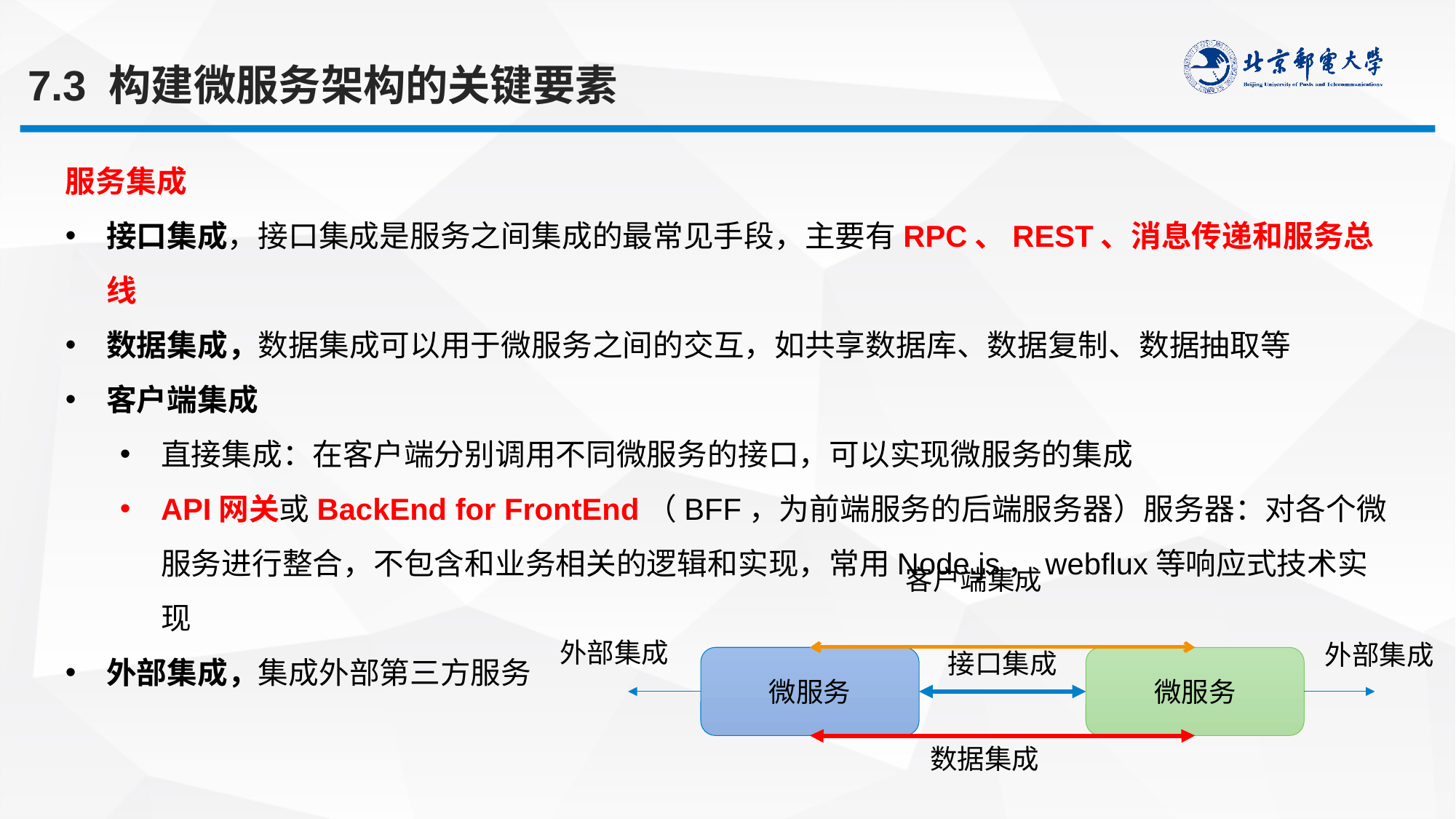

7.3 构建微服务架构的关键要素

服务集成
接口集成，接口集成是服务之间集成的最常见手段，主要有RPC、REST、消息传递和服务总线
数据集成，数据集成可以用于微服务之间的交互，如共享数据库、数据复制、数据抽取等
客户端集成
直接集成：在客户端分别调用不同微服务的接口，可以实现微服务的集成
API网关或BackEnd for FrontEnd（BFF，为前端服务的后端服务器）服务器：对各个微服务进行整合，不包含和业务相关的逻辑和实现，常用Node.js，webflux等响应式技术实现
外部集成，集成外部第三方服务

客户端集成
外部集成
外部集成
接口集成
微服务
微服务
数据集成